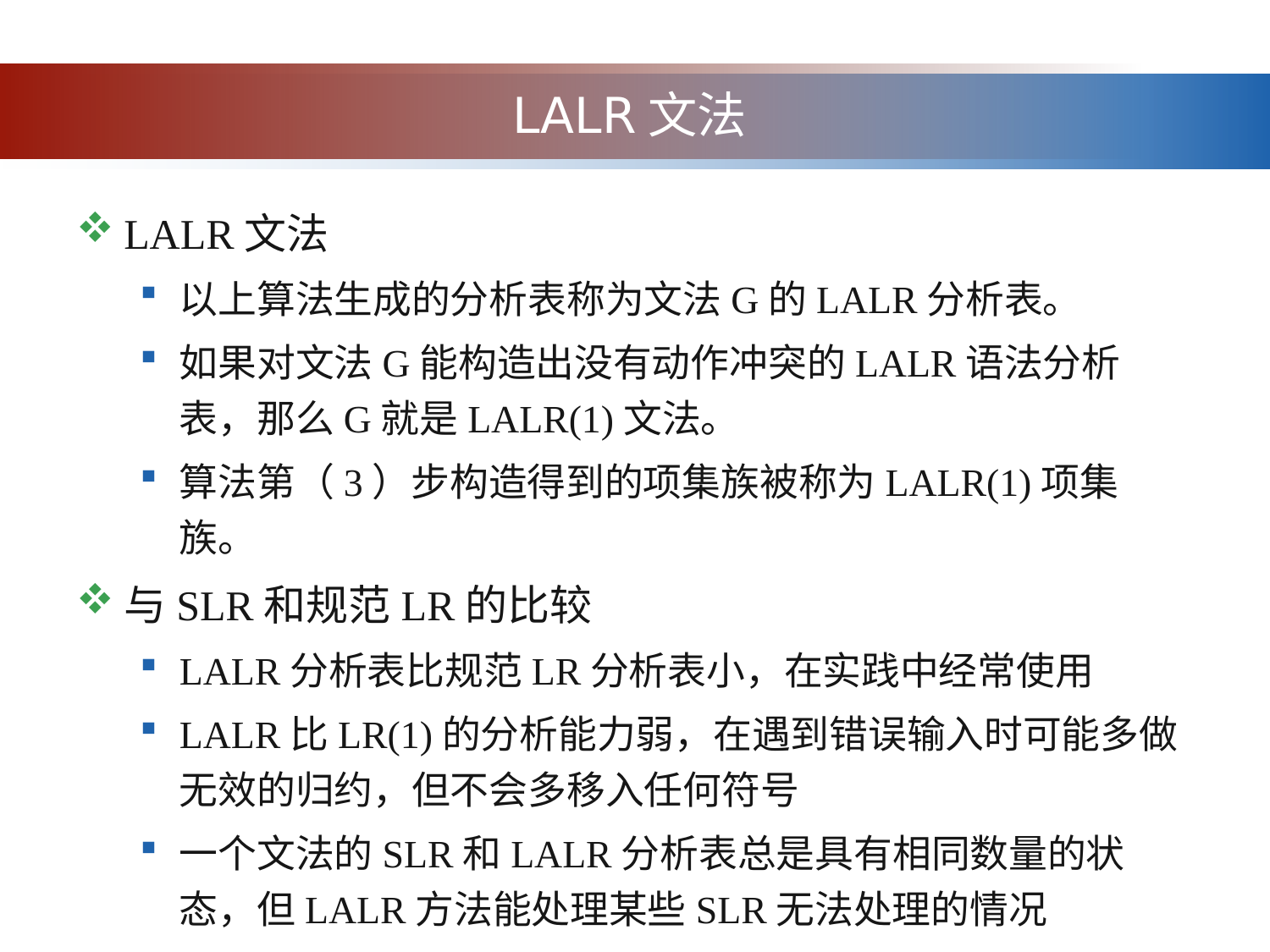

# LALR文法
LALR文法
以上算法生成的分析表称为文法G的LALR分析表。
如果对文法G能构造出没有动作冲突的LALR语法分析表，那么G就是LALR(1)文法。
算法第（3）步构造得到的项集族被称为LALR(1)项集族。
与SLR和规范LR的比较
LALR分析表比规范LR分析表小，在实践中经常使用
LALR比LR(1)的分析能力弱，在遇到错误输入时可能多做无效的归约，但不会多移入任何符号
一个文法的SLR和LALR分析表总是具有相同数量的状态，但LALR方法能处理某些SLR无法处理的情况